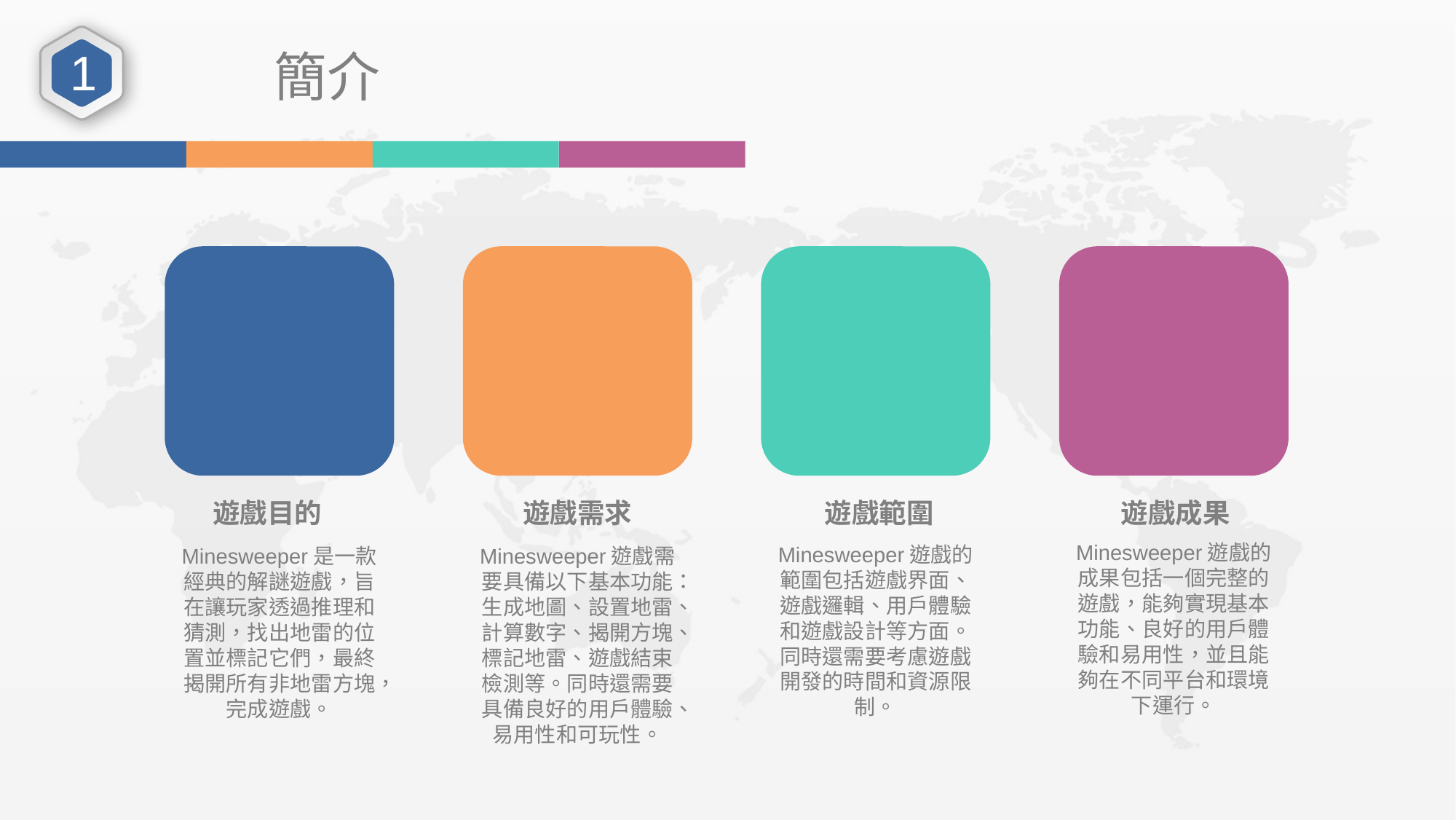

1

簡介

Minesweeper是一款經典的解謎遊戲，旨在讓玩家透過推理和猜測，找出地雷的位置並標記它們，最終揭開所有非地雷方塊，完成遊戲。

Minesweeper遊戲需要具備以下基本功能：生成地圖、設置地雷、計算數字、揭開方塊、標記地雷、遊戲結束檢測等。同時還需要具備良好的用戶體驗、易用性和可玩性。

Minesweeper遊戲的範圍包括遊戲界面、遊戲邏輯、用戶體驗和遊戲設計等方面。同時還需要考慮遊戲開發的時間和資源限制。

Minesweeper遊戲的成果包括一個完整的遊戲，能夠實現基本功能、良好的用戶體驗和易用性，並且能夠在不同平台和環境下運行。
遊戲目的
遊戲需求
遊戲範圍
遊戲成果